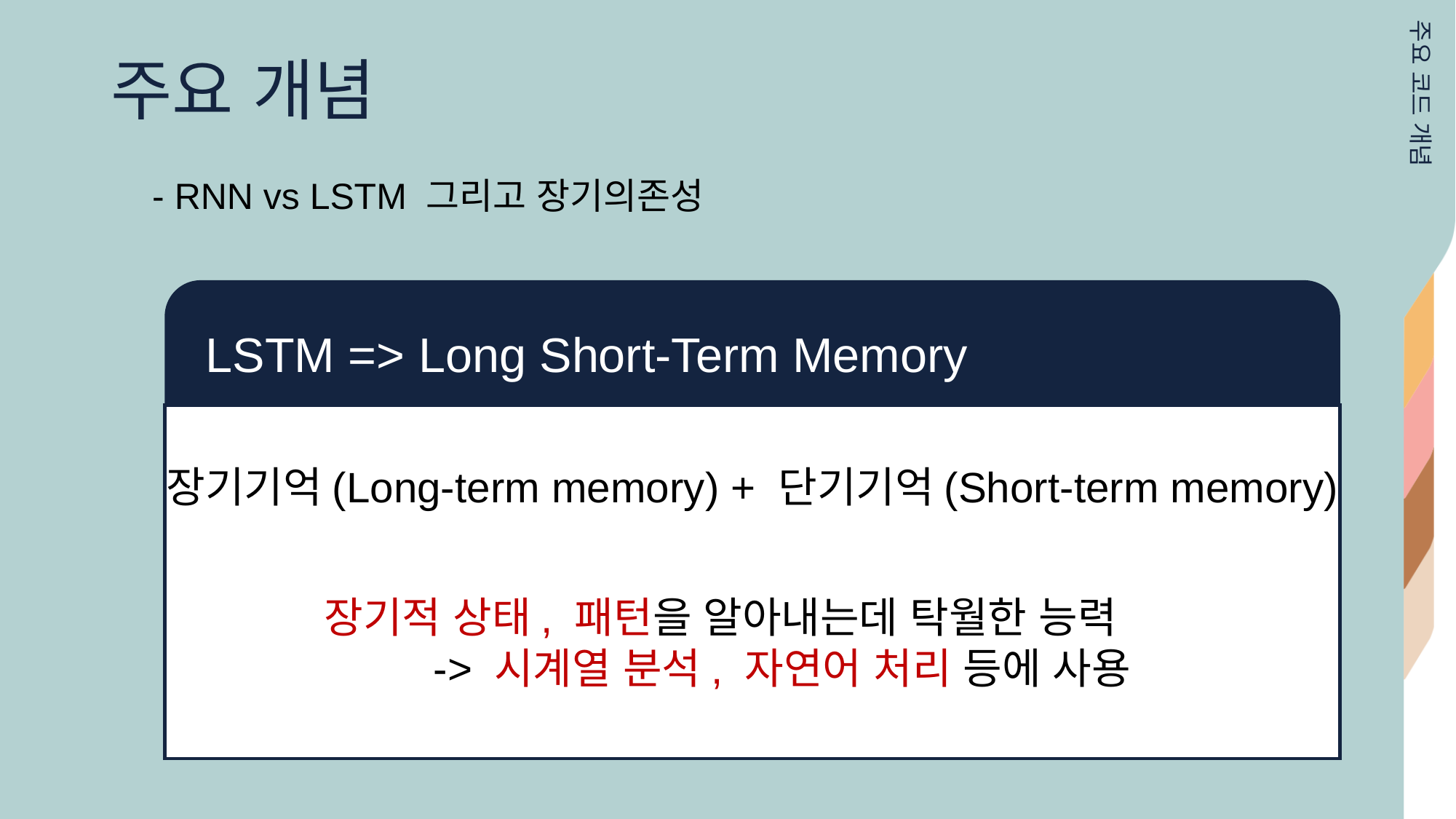

주요 개념
주요 코드 개념
- RNN vs LSTM 그리고 장기의존성

LSTM => Long Short-Term Memory

장기기억(Long-term memory) + 단기기억(Short-term memory)
장기적 상태, 패턴을 알아내는데 탁월한 능력
	-> 시계열 분석, 자연어 처리 등에 사용